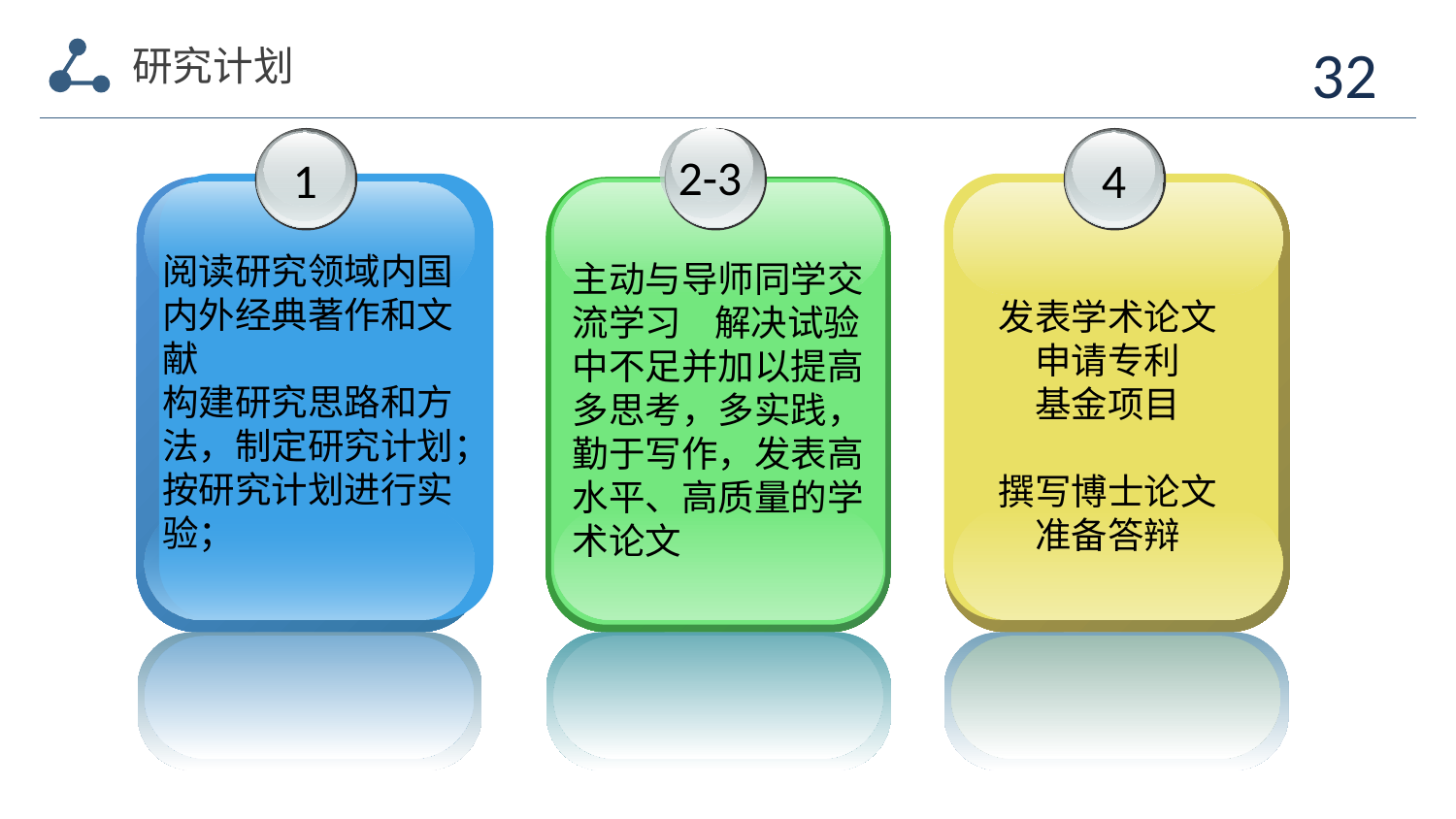

研究计划

32

1

阅读研究领域内国内外经典著作和文献
构建研究思路和方法，制定研究计划；
按研究计划进行实验；

2-3

主动与导师同学交流学习    解决试验中不足并加以提高
多思考，多实践，勤于写作，发表高水平、高质量的学术论文

4

发表学术论文
申请专利
基金项目

撰写博士论文
准备答辩